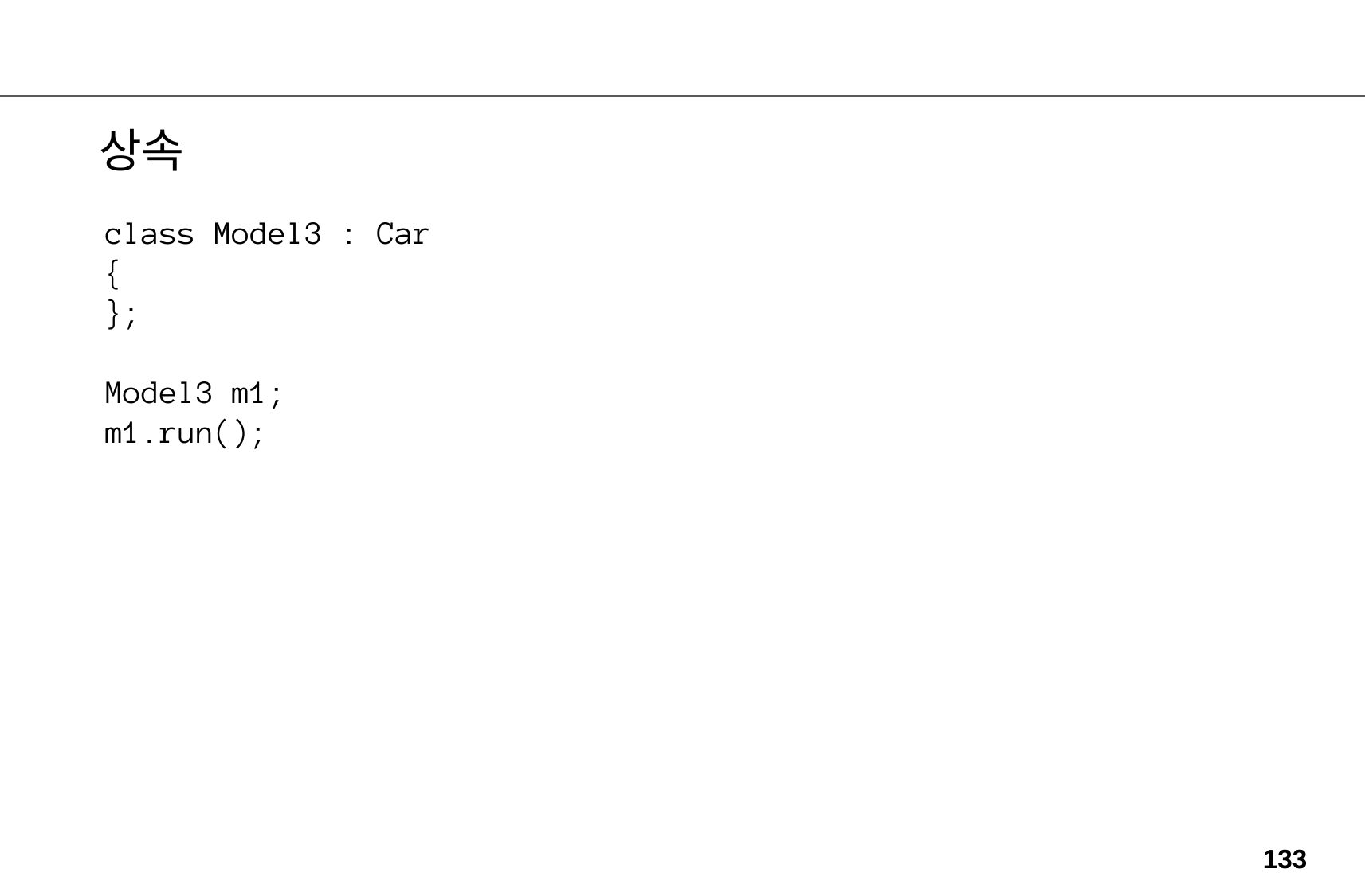

상속
class Model3 : Car
{
};

Model3 m1;
m1.run();